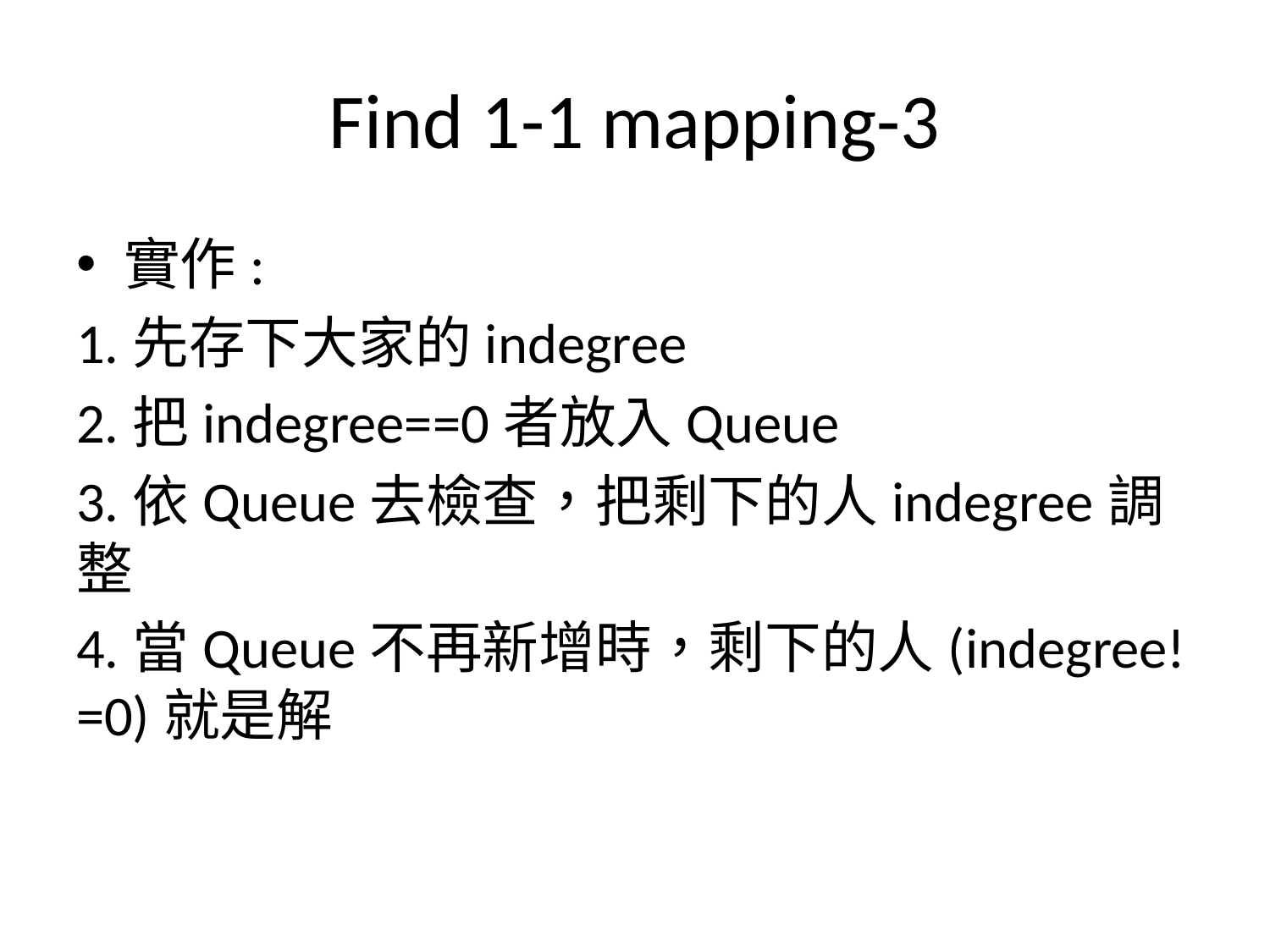

# Find 1-1 mapping-3
實作:
1.先存下大家的indegree
2.把indegree==0者放入Queue
3.依Queue去檢查，把剩下的人indegree調整
4.當Queue不再新增時，剩下的人(indegree!=0)就是解